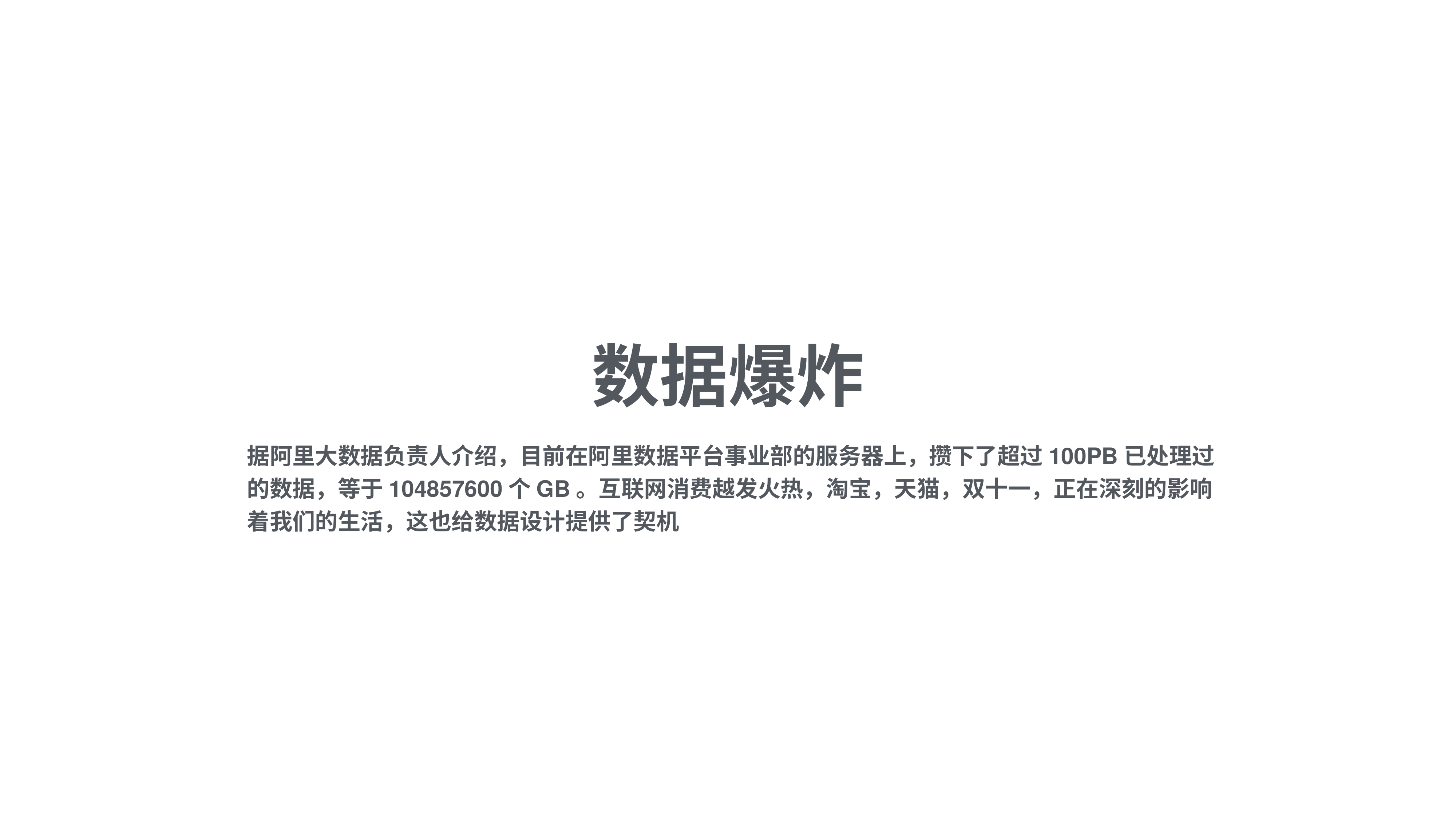

数据爆炸
据阿里大数据负责人介绍，目前在阿里数据平台事业部的服务器上，攒下了超过100PB已处理过的数据，等于104857600个GB。互联网消费越发火热，淘宝，天猫，双十一，正在深刻的影响着我们的生活，这也给数据设计提供了契机